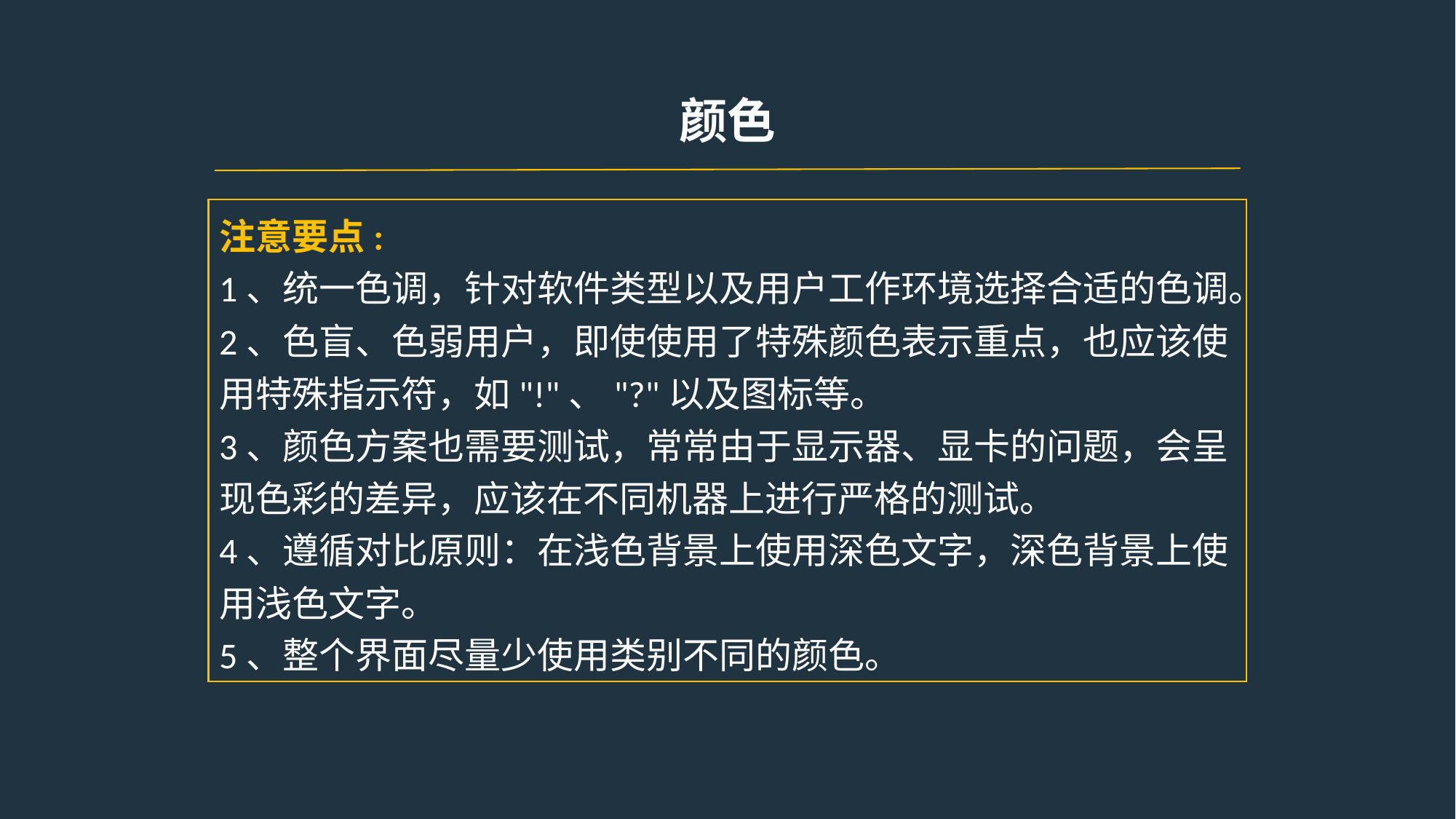

颜色
注意要点:
1、统一色调，针对软件类型以及用户工作环境选择合适的色调。
2、色盲、色弱用户，即使使用了特殊颜色表示重点，也应该使用特殊指示符，如"!"、"?"以及图标等。
3、颜色方案也需要测试，常常由于显示器、显卡的问题，会呈现色彩的差异，应该在不同机器上进行严格的测试。
4、遵循对比原则：在浅色背景上使用深色文字，深色背景上使用浅色文字。
5、整个界面尽量少使用类别不同的颜色。